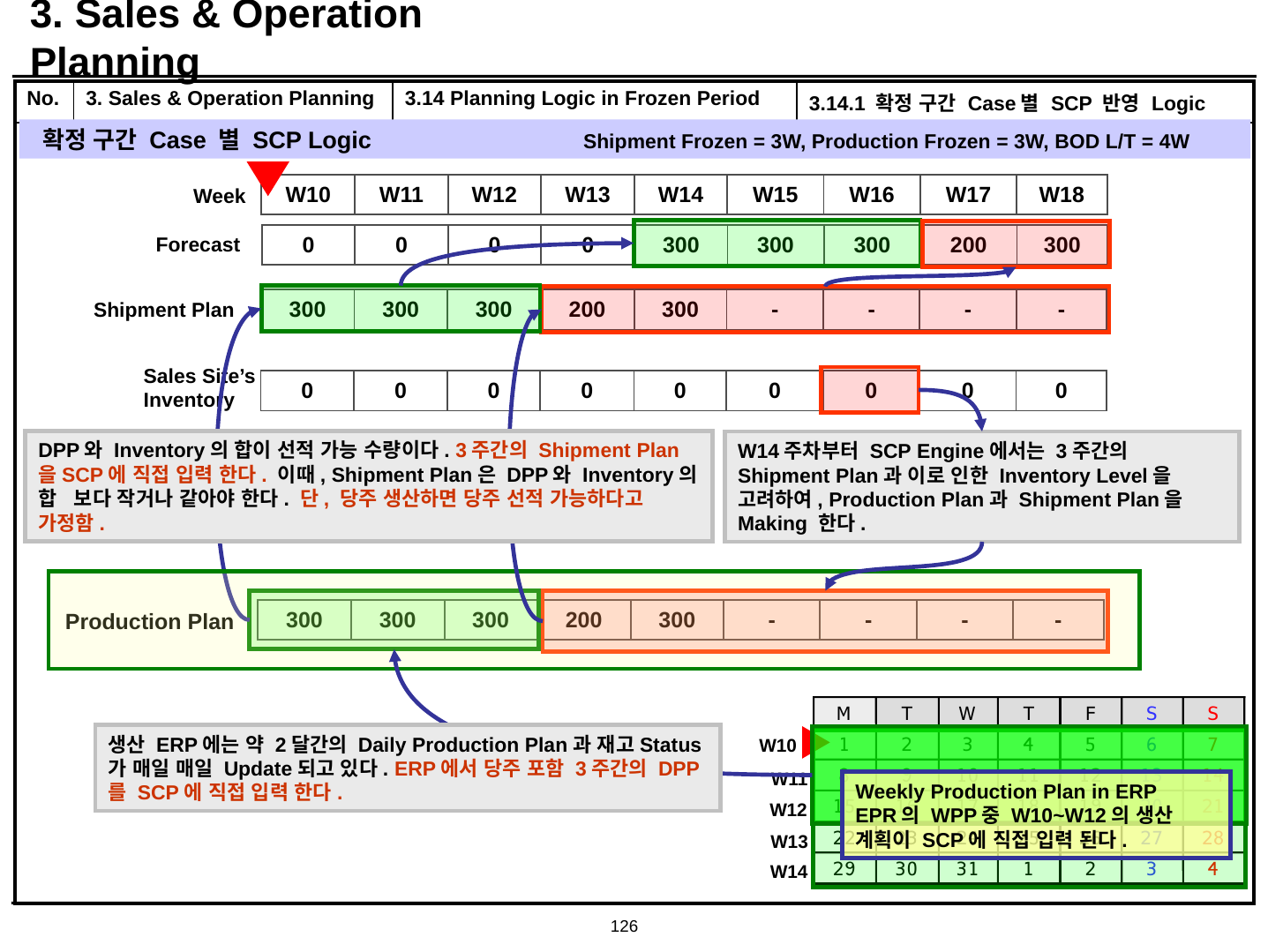

# 3. Sales & Operation Planning
| No. | 3. Sales & Operation Planning | 3.14 Planning Logic in Frozen Period | 3.14.1 확정 구간 Case별 SCP 반영 Logic |
| --- | --- | --- | --- |
|  |  |  |  |
확정 구간 Case 별 SCP Logic                                Shipment Frozen = 3W, Production Frozen = 3W, BOD L/T = 4W

| W10 | W11 | W12 | W13 | W14 | W15 | W16 | W17 | W18 |
| --- | --- | --- | --- | --- | --- | --- | --- | --- |
Week

| 0 | 0 | 0 | 0 | 300 | 300 | 300 | 200 | 300 |
| --- | --- | --- | --- | --- | --- | --- | --- | --- |
Forecast

| 300 | 300 | 300 | 200 | 300 | - | - | - | - |
| --- | --- | --- | --- | --- | --- | --- | --- | --- |
Shipment Plan
Sales Site’s Inventory

| 0 | 0 | 0 | 0 | 0 | 0 | 0 | 0 | 0 |
| --- | --- | --- | --- | --- | --- | --- | --- | --- |
DPP와 Inventory의 합이 선적 가능 수량이다. 3주간의 Shipment Plan을SCP에 직접 입력 한다. 이때, Shipment Plan은 DPP와 Inventory의 합   보다 작거나 같아야 한다. 단, 당주 생산하면 당주 선적 가능하다고 가정함.
W14주차부터 SCP Engine에서는 3주간의 Shipment Plan과 이로 인한 Inventory Level을 고려하여, Production Plan과 Shipment Plan을 Making 한다.

| 300 | 300 | 300 | 200 | 300 | - | - | - | - |
| --- | --- | --- | --- | --- | --- | --- | --- | --- |
Production Plan
M

T

W

T

F

S

S

1

2
3
4
5
6
7
8

9
10
11
12
13
14
15

16
17
18
19
20
21
22

23
24
25
26
27
28
29

30
31
1
2
3
4

생산 ERP에는 약 2달간의 Daily Production Plan과 재고Status가 매일 매일 Update되고 있다. ERP에서 당주 포함 3주간의 DPP를 SCP에 직접 입력 한다.

W10

W11
Weekly Production Plan in ERP         EPR의 WPP중 W10~W12의 생산 계획이 SCP에 직접 입력 된다.
W12
W13
W14
126